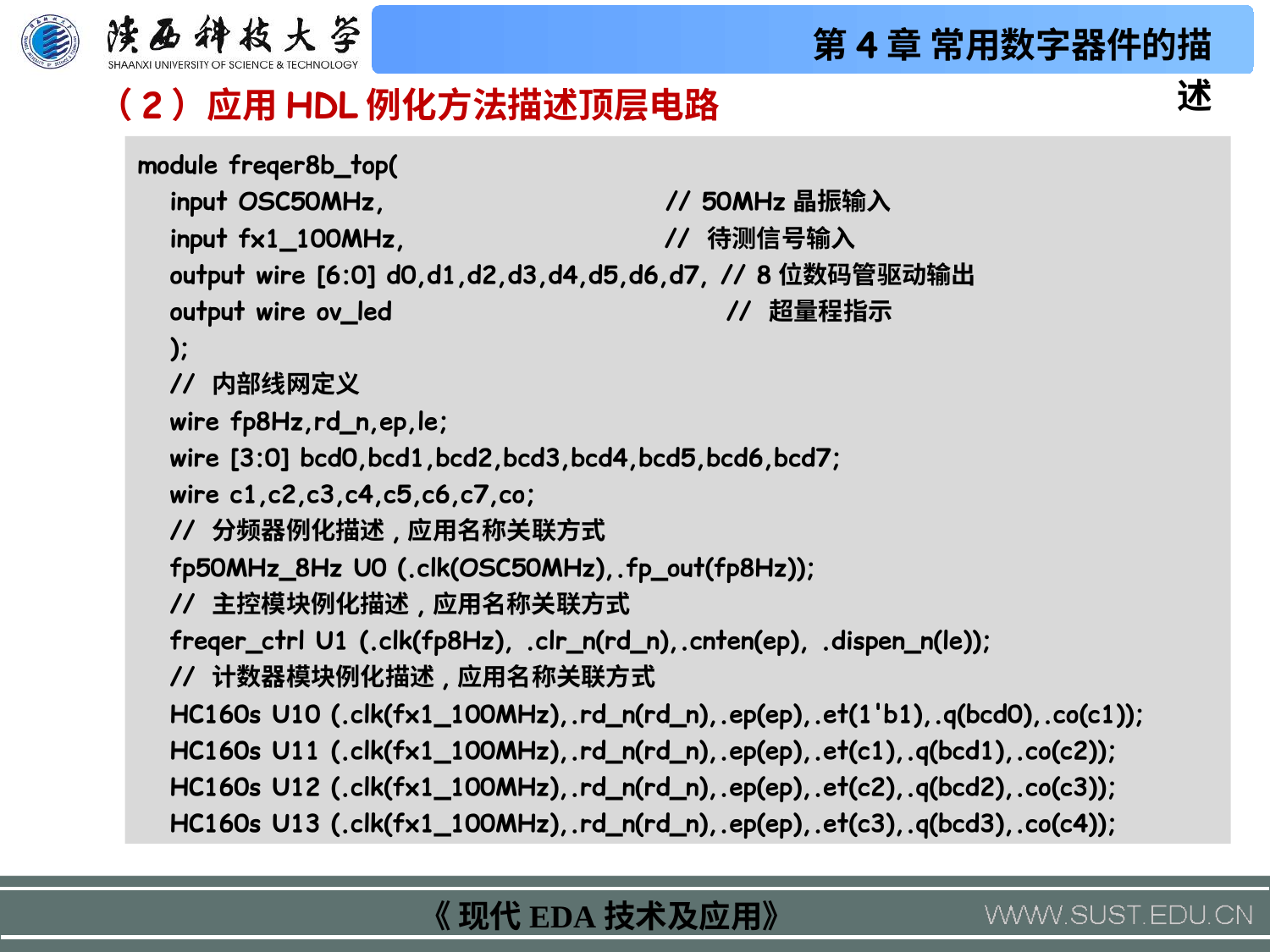

（2）应用HDL例化方法描述顶层电路
module freqer8b_top(
   input OSC50MHz,                          // 50MHz晶振输入
   input fx1_100MHz,                        // 待测信号输入
   output wire [6:0] d0,d1,d2,d3,d4,d5,d6,d7, // 8位数码管驱动输出
   output wire ov_led                               // 超量程指示
   );
   // 内部线网定义
   wire fp8Hz,rd_n,ep,le;
   wire [3:0] bcd0,bcd1,bcd2,bcd3,bcd4,bcd5,bcd6,bcd7;
   wire c1,c2,c3,c4,c5,c6,c7,co;
   // 分频器例化描述,应用名称关联方式
   fp50MHz_8Hz U0 (.clk(OSC50MHz),.fp_out(fp8Hz));
   // 主控模块例化描述,应用名称关联方式
   freqer_ctrl U1 (.clk(fp8Hz), .clr_n(rd_n),.cnten(ep), .dispen_n(le));
   // 计数器模块例化描述,应用名称关联方式
   HC160s U10 (.clk(fx1_100MHz),.rd_n(rd_n),.ep(ep),.et(1'b1),.q(bcd0),.co(c1));
   HC160s U11 (.clk(fx1_100MHz),.rd_n(rd_n),.ep(ep),.et(c1),.q(bcd1),.co(c2));
   HC160s U12 (.clk(fx1_100MHz),.rd_n(rd_n),.ep(ep),.et(c2),.q(bcd2),.co(c3));
   HC160s U13 (.clk(fx1_100MHz),.rd_n(rd_n),.ep(ep),.et(c3),.q(bcd3),.co(c4));